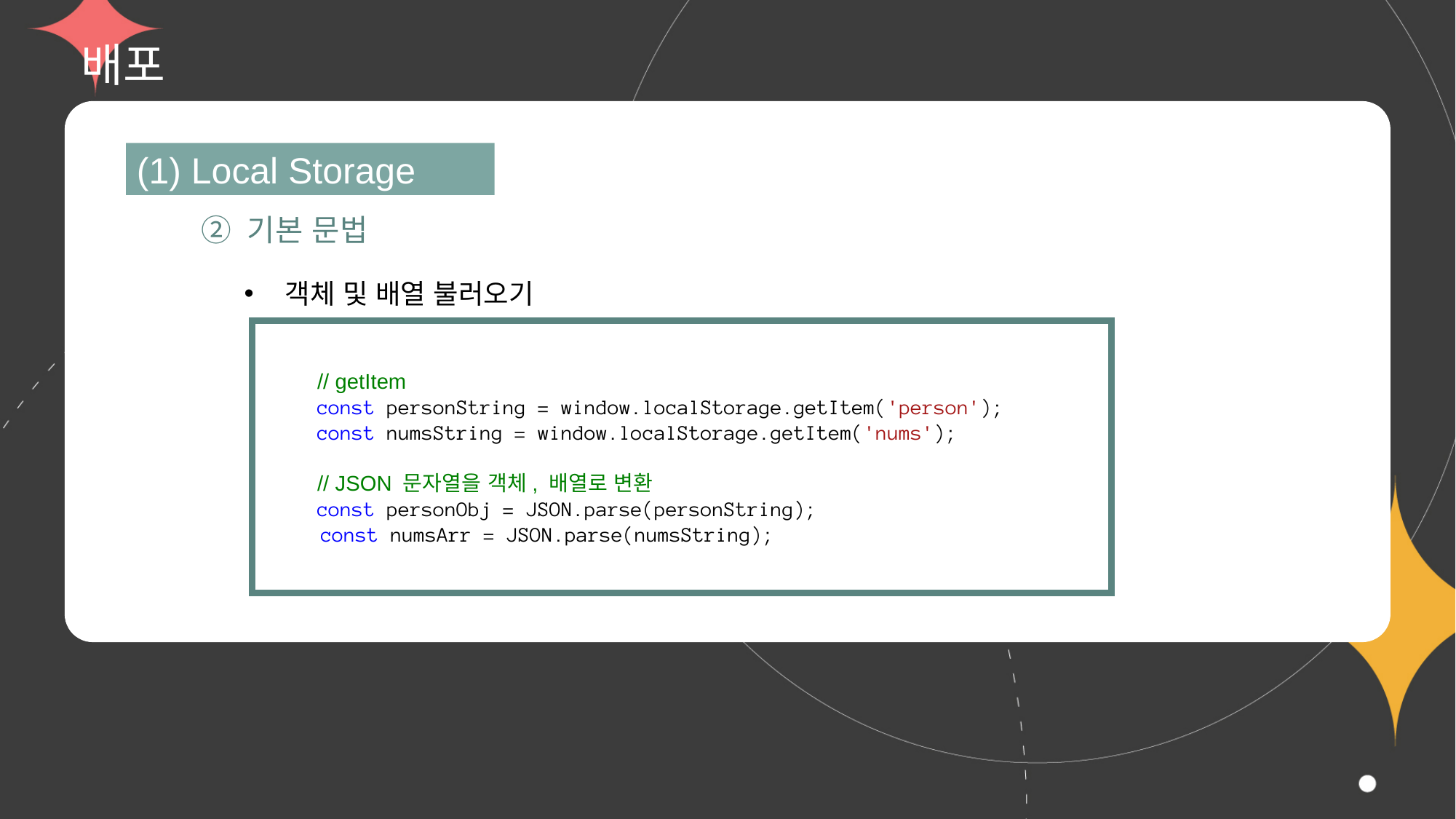

# 배포
(1) Local Storage
② 기본 문법
객체 및 배열 불러오기
// getItem
const personString = window.localStorage.getItem('person');
const numsString = window.localStorage.getItem('nums');

// JSON 문자열을 객체, 배열로 변환
const personObj = JSON.parse(personString);
     const numsArr = JSON.parse(numsString);